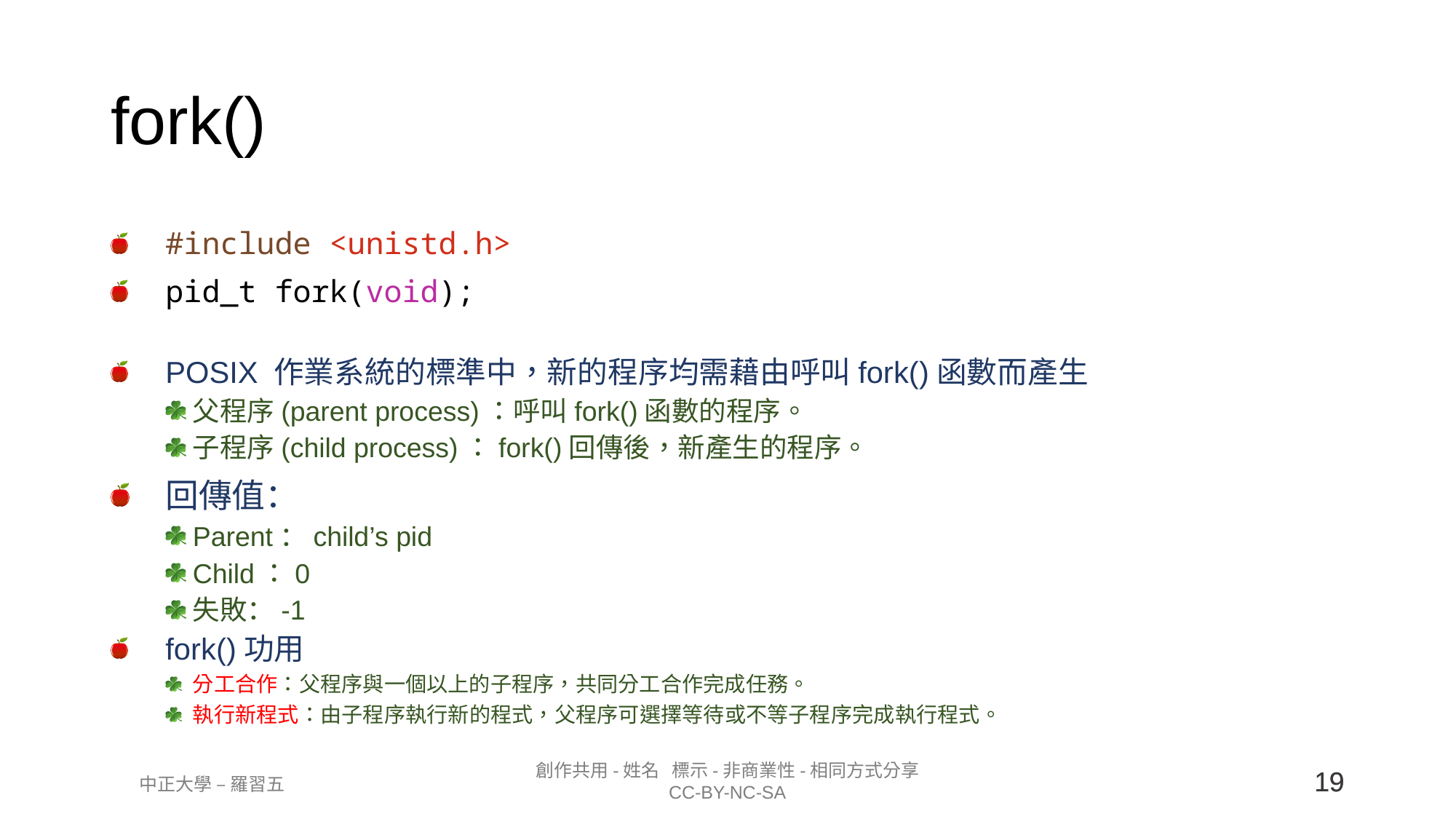

# fork()
#include <unistd.h>
pid_t fork(void);

POSIX 作業系統的標準中，新的程序均需藉由呼叫fork()函數而產生
父程序(parent process)：呼叫fork()函數的程序。
子程序(child process)：fork()回傳後，新產生的程序。
回傳值：
Parent：child’s pid
Child：0
失敗：-1
fork()功用
分工合作：父程序與一個以上的子程序，共同分工合作完成任務。
執行新程式：由子程序執行新的程式，父程序可選擇等待或不等子程序完成執行程式。